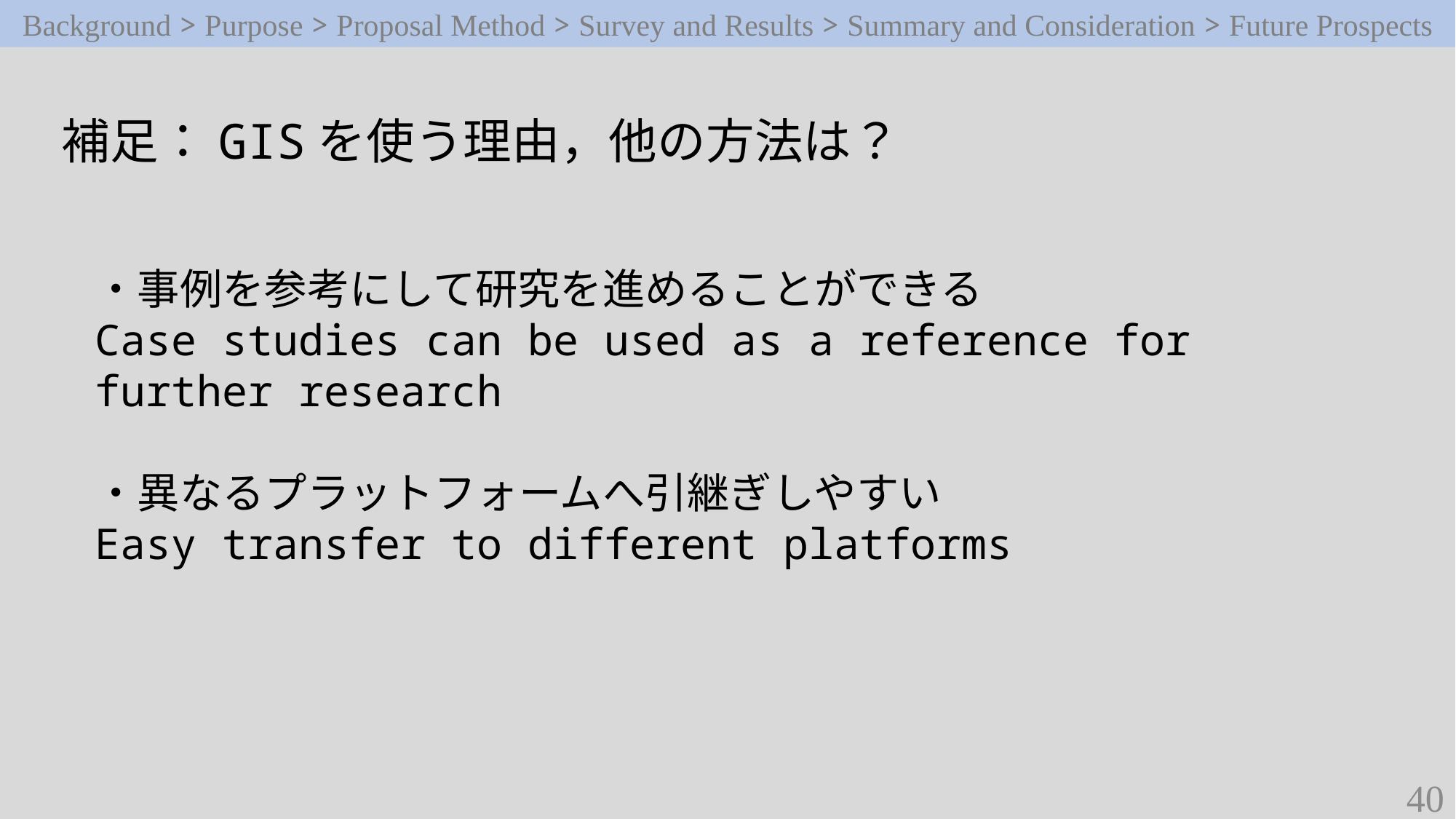

Background > Purpose > Proposal Method > Survey and Results > Summary and Consideration > Future Prospects
補足：GISを使う理由，他の方法は？
・事例を参考にして研究を進めることができる
Case studies can be used as a reference for further research

・異なるプラットフォームへ引継ぎしやすい
Easy transfer to different platforms
40